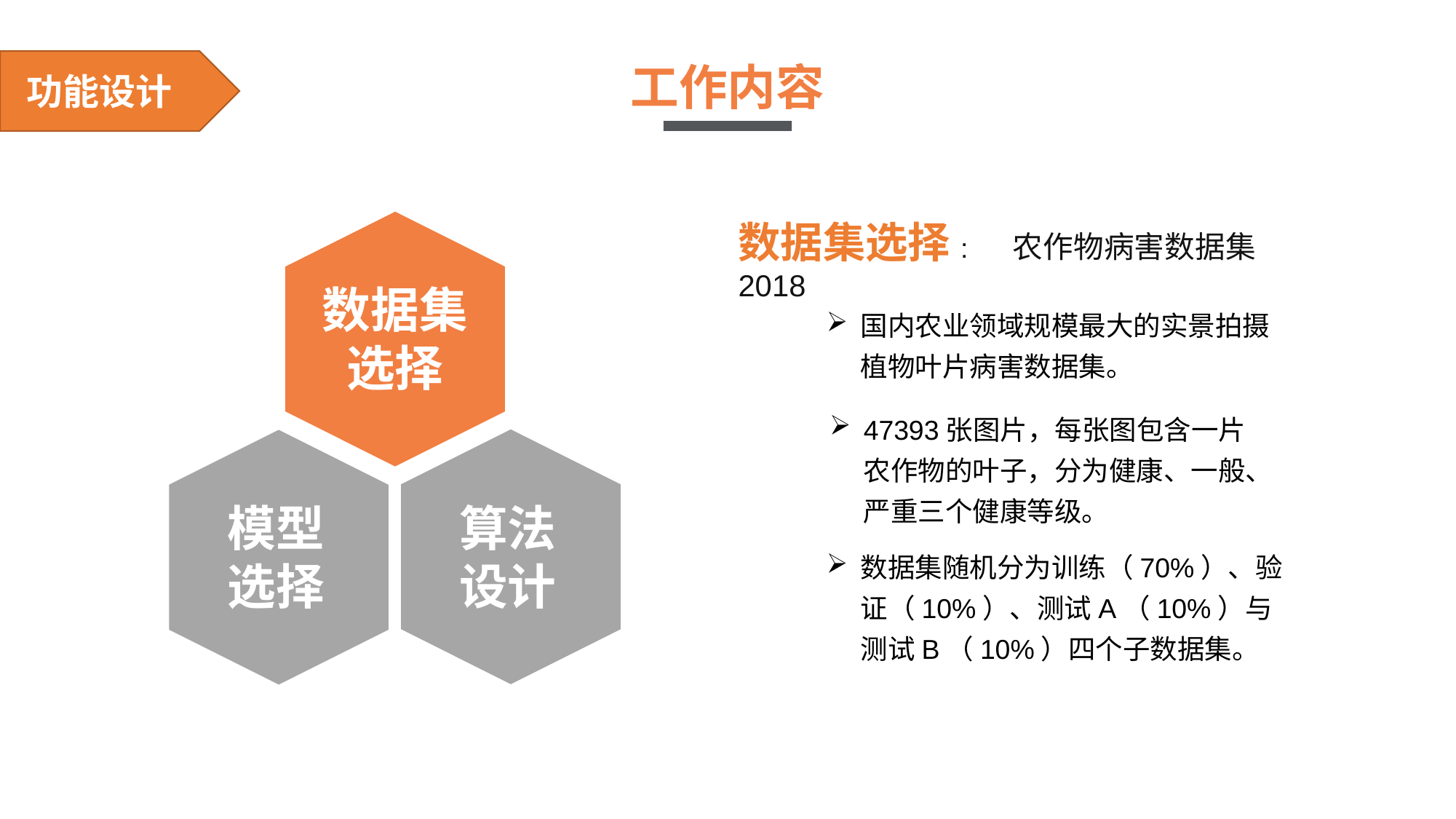

功能设计

工作内容
功能设计

数据集选择:     农作物病害数据集2018

数据集选择
国内农业领域规模最大的实景拍摄植物叶片病害数据集。
47393张图片，每张图包含一片农作物的叶子，分为健康、一般、严重三个健康等级。

模型
选择
算法设计
数据集随机分为训练（70%）、验证（10%）、测试A（10%）与测试B（10%）四个子数据集。